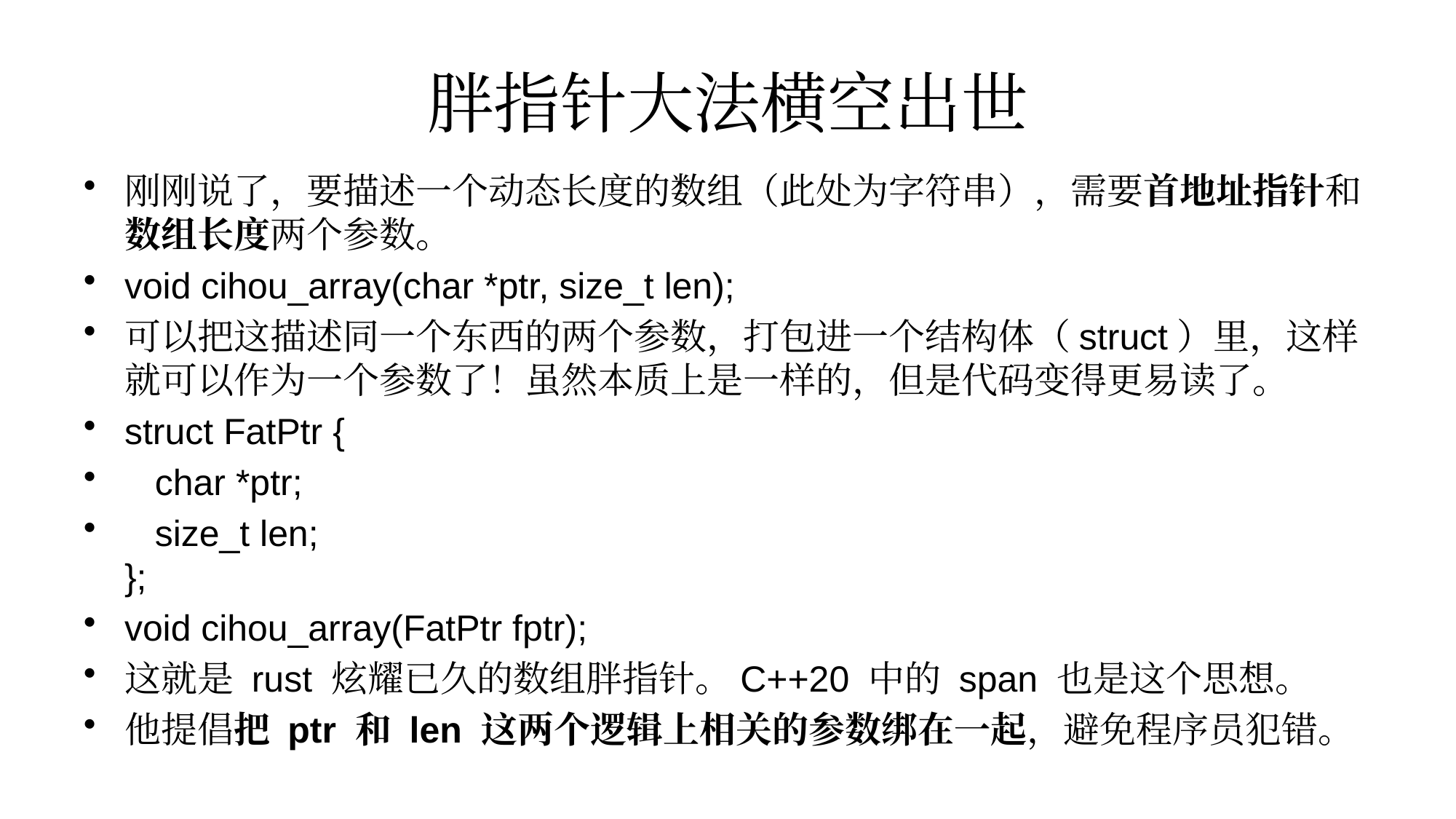

# 胖指针大法横空出世
刚刚说了，要描述一个动态长度的数组（此处为字符串），需要首地址指针和数组长度两个参数。
void cihou_array(char *ptr, size_t len);
可以把这描述同一个东西的两个参数，打包进一个结构体（struct）里，这样就可以作为一个参数了！虽然本质上是一样的，但是代码变得更易读了。
struct FatPtr {
   char *ptr;
   size_t len;
};
void cihou_array(FatPtr fptr);
这就是 rust 炫耀已久的数组胖指针。C++20 中的 span 也是这个思想。
他提倡把 ptr 和 len 这两个逻辑上相关的参数绑在一起，避免程序员犯错。